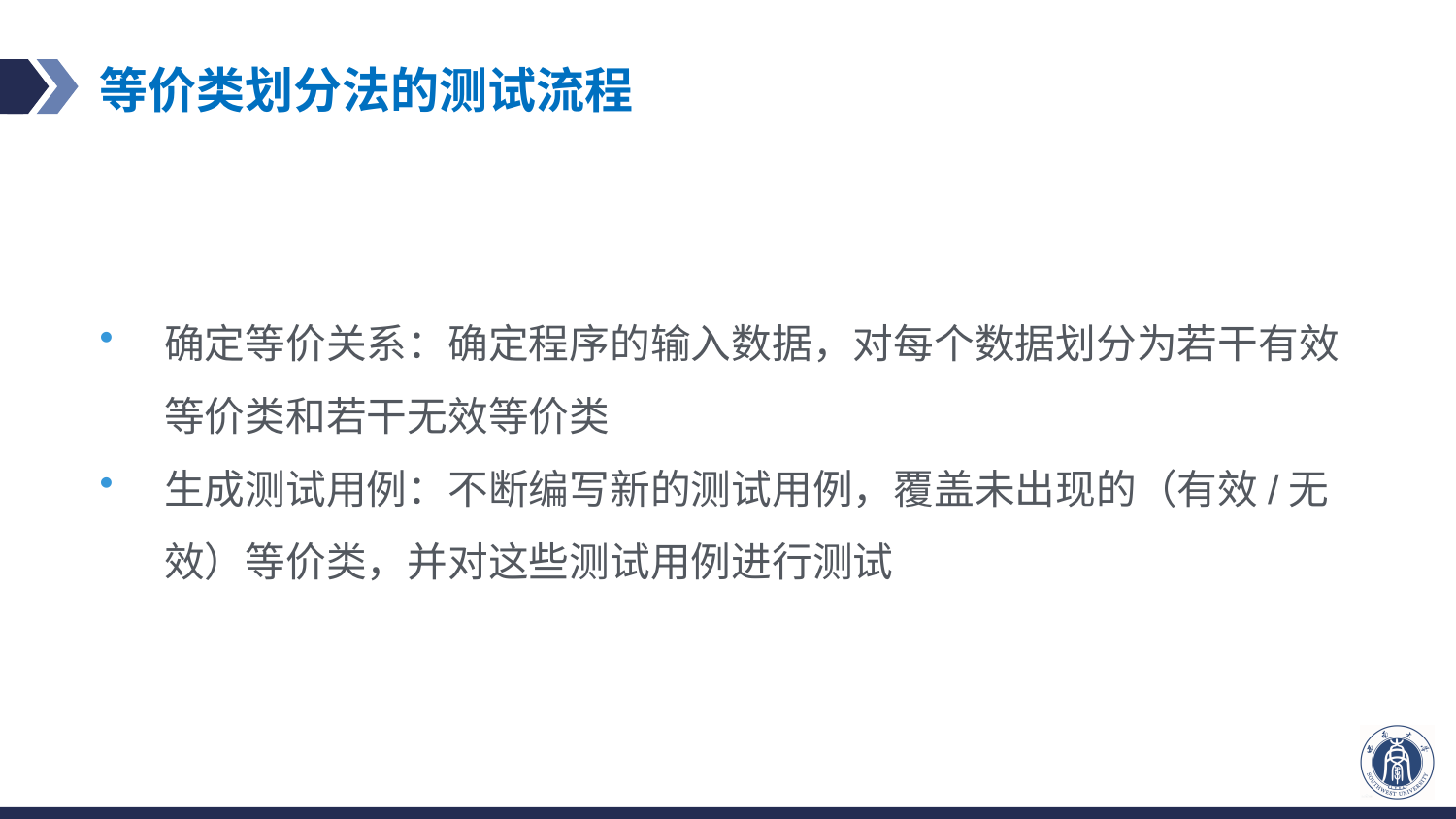

# 等价类划分法的测试流程
确定等价关系：确定程序的输入数据，对每个数据划分为若干有效等价类和若干无效等价类
生成测试用例：不断编写新的测试用例，覆盖未出现的（有效/无效）等价类，并对这些测试用例进行测试